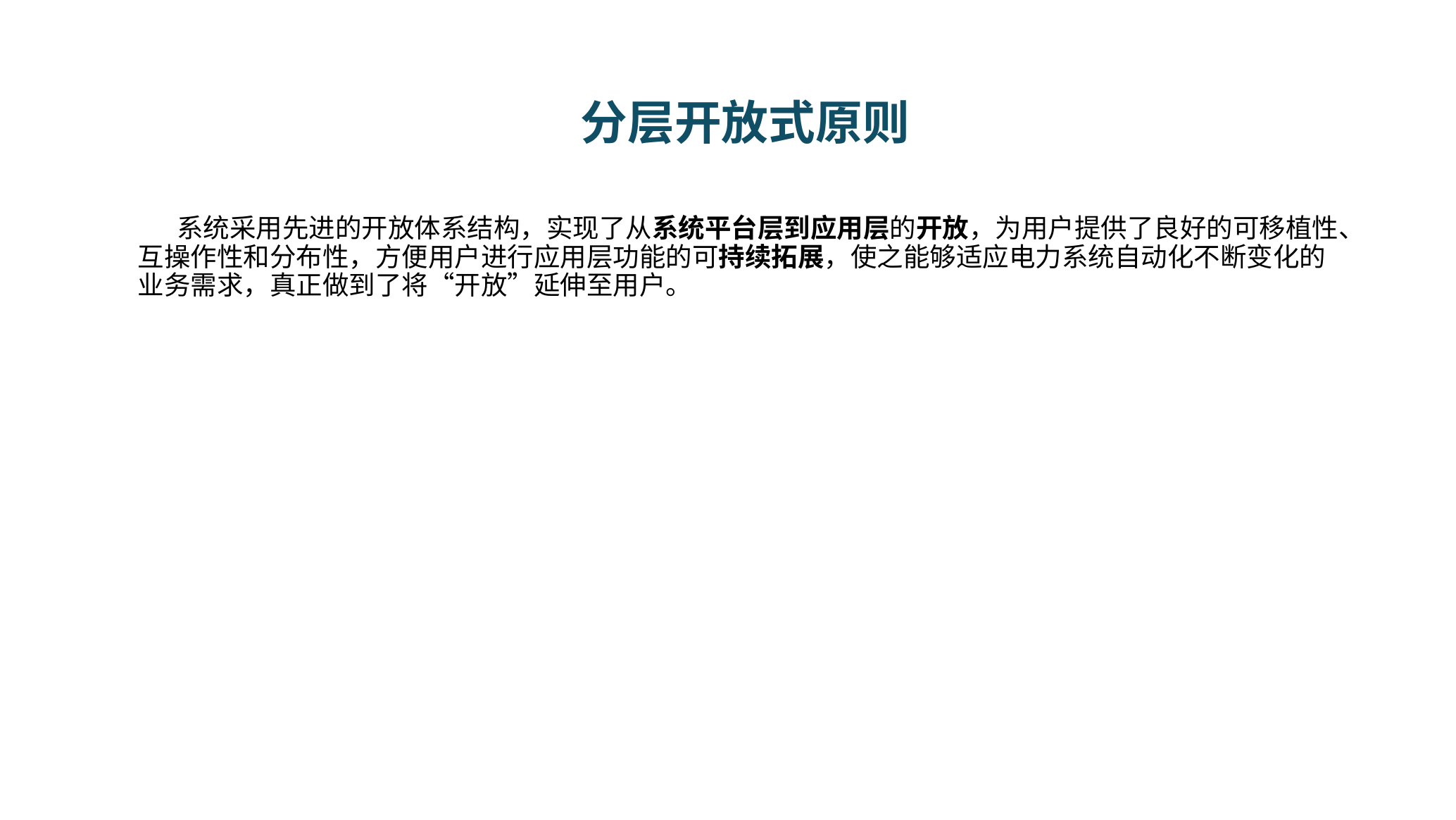

# 分层开放式原则
          系统采用先进的开放体系结构，实现了从系统平台层到应用层的开放，为用户提供了良好的可移植性、互操作性和分布性，方便用户进行应用层功能的可持续拓展，使之能够适应电力系统自动化不断变化的业务需求，真正做到了将“开放”延伸至用户。